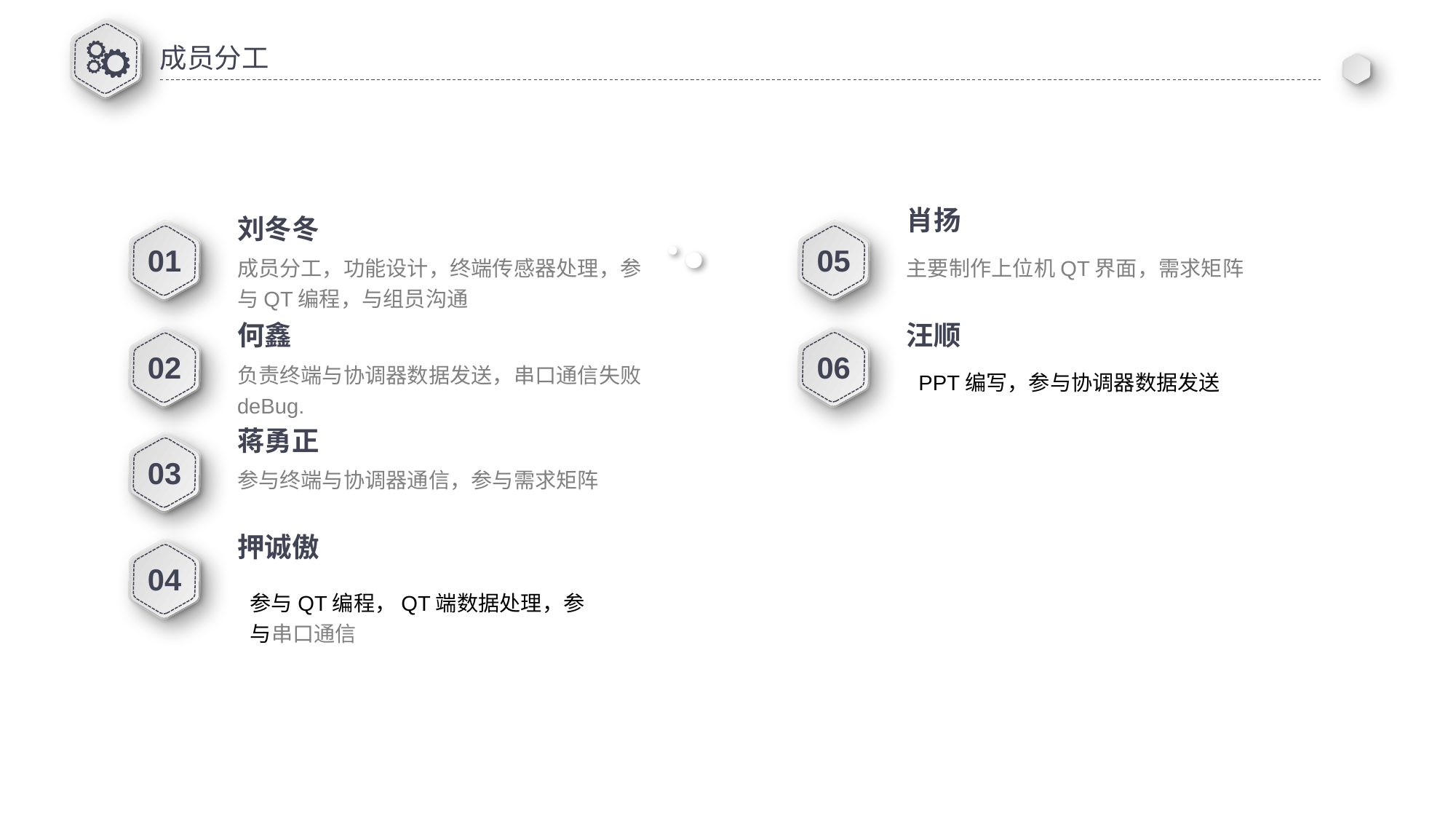

成员分工

肖扬
刘冬冬

01

05
成员分工，功能设计，终端传感器处理，参与QT编程，与组员沟通
主要制作上位机QT界面，需求矩阵

汪顺
何鑫

06

02
负责终端与协调器数据发送，串口通信失败
deBug.
PPT编写，参与协调器数据发送
蒋勇正

03
参与终端与协调器通信，参与需求矩阵
押诚傲

04
参与QT编程，QT端数据处理，参与串口通信